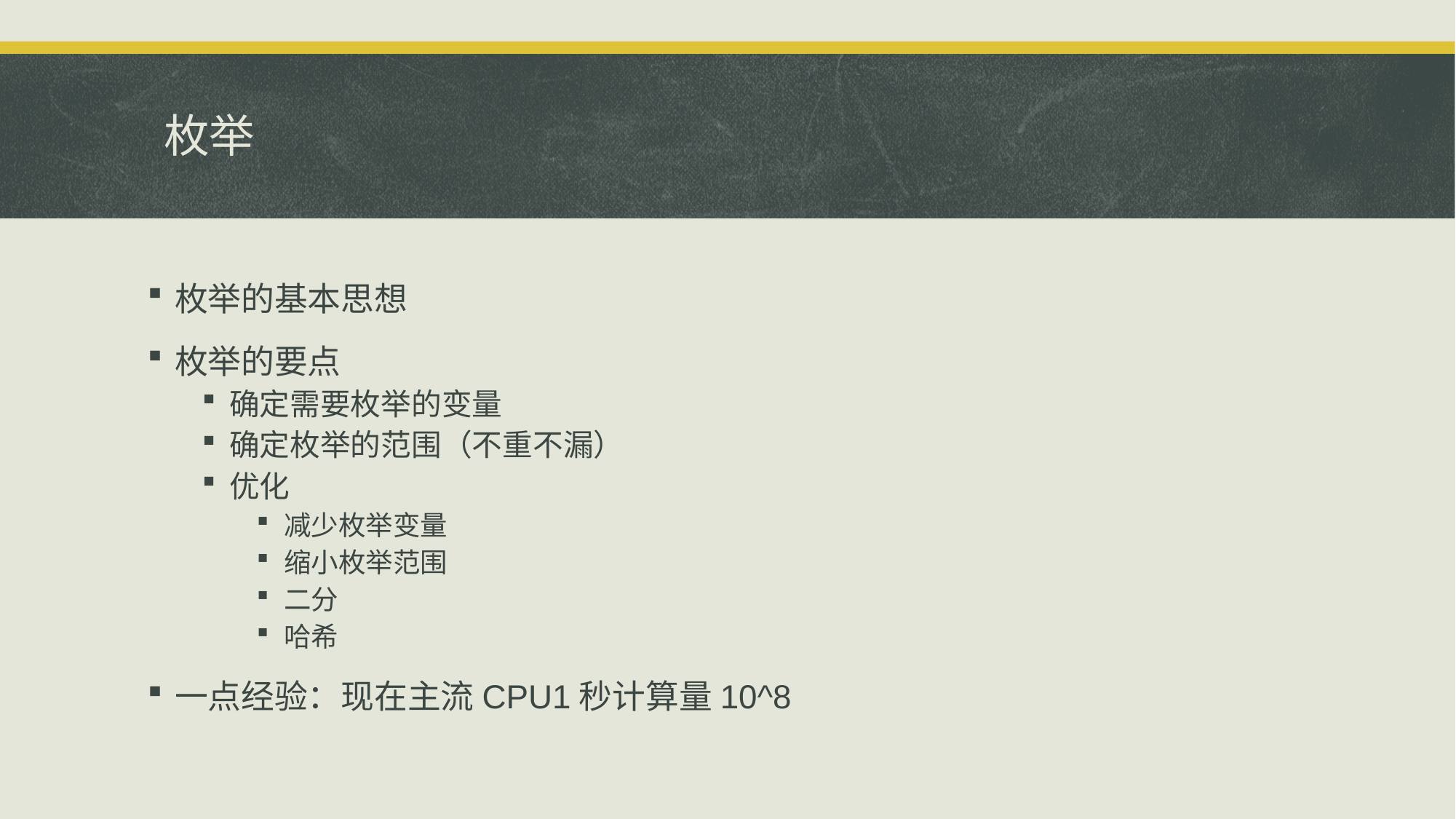

# 枚举
枚举的基本思想
枚举的要点
确定需要枚举的变量
确定枚举的范围（不重不漏）
优化
减少枚举变量
缩小枚举范围
二分
哈希
一点经验：现在主流CPU1秒计算量10^8